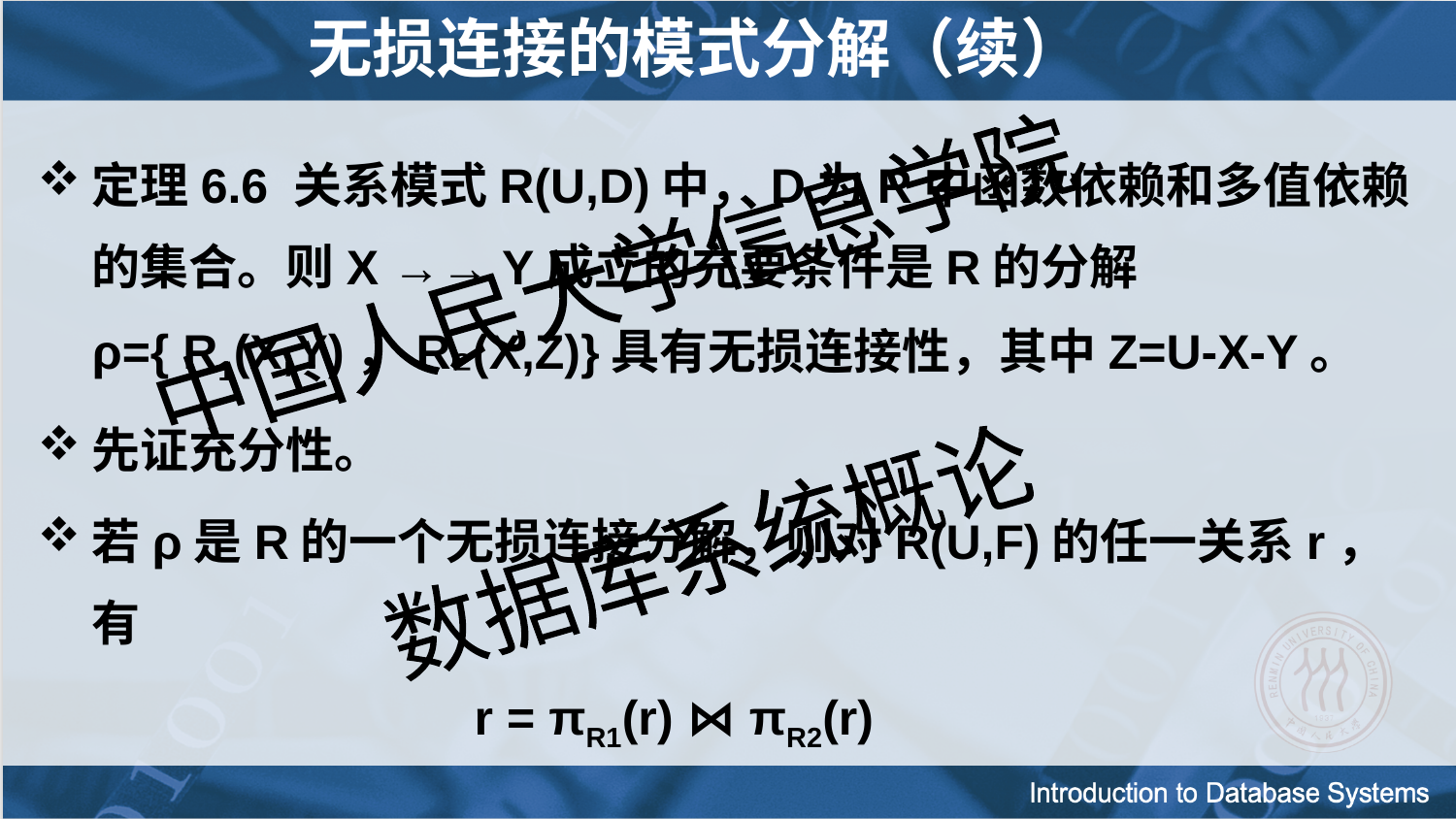

# 无损连接的模式分解（续）
定理6.6 关系模式R(U,D)中，D为R中函数依赖和多值依赖的集合。则X →→ Y成立的充要条件是R的分解ρ={ R1(X,Y)，R₂(X,Z)}具有无损连接性，其中Z=U-X-Y。
先证充分性。
若ρ是R的一个无损连接分解，则对R(U,F)的任一关系r，有
			r = πR1(r) ⋈ πR2(r)